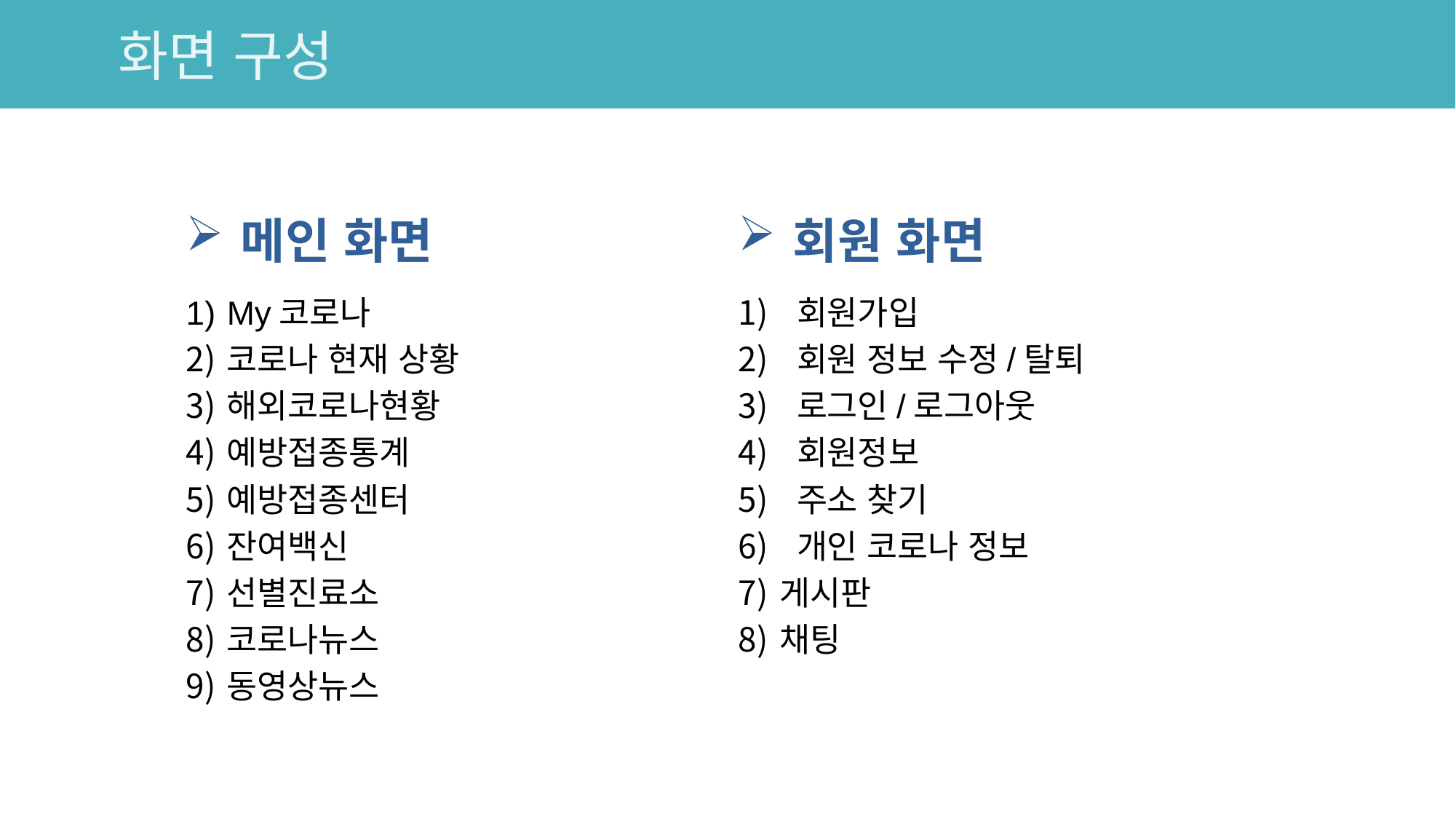

화면 구성
#
메인 화면
회원 화면

My코로나
코로나 현재 상황
해외코로나현황
예방접종통계
예방접종센터
잔여백신
선별진료소
코로나뉴스
동영상뉴스

 회원가입
 회원 정보 수정/탈퇴
 로그인/로그아웃
 회원정보
 주소 찾기
 개인 코로나 정보
게시판
채팅